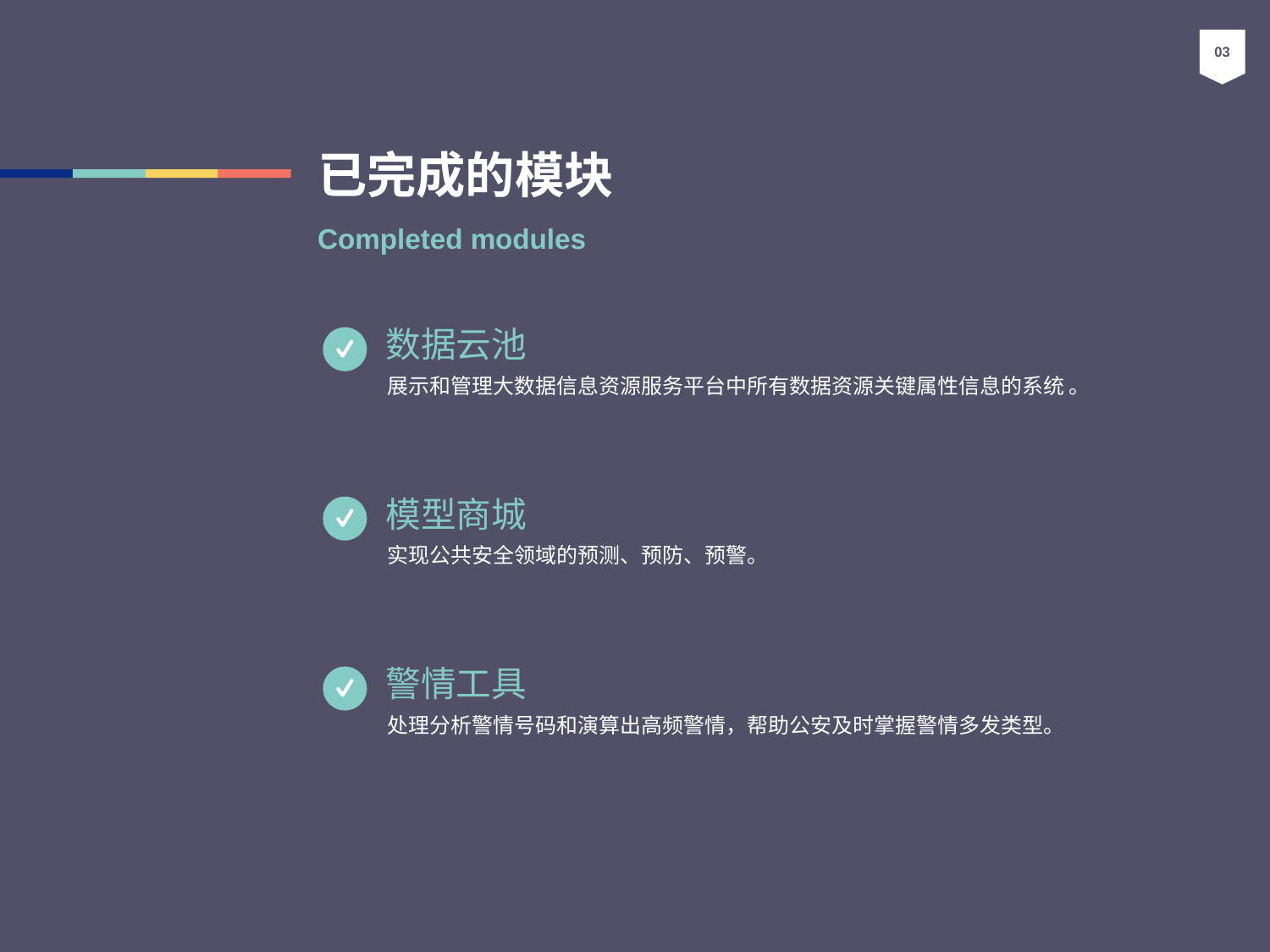

03
# 已完成的模块

Completed modules
数据云池

展示和管理大数据信息资源服务平台中所有数据资源关键属性信息的系统 。
模型商城

实现公共安全领域的预测、预防、预警。
警情工具

处理分析警情号码和演算出高频警情，帮助公安及时掌握警情多发类型。